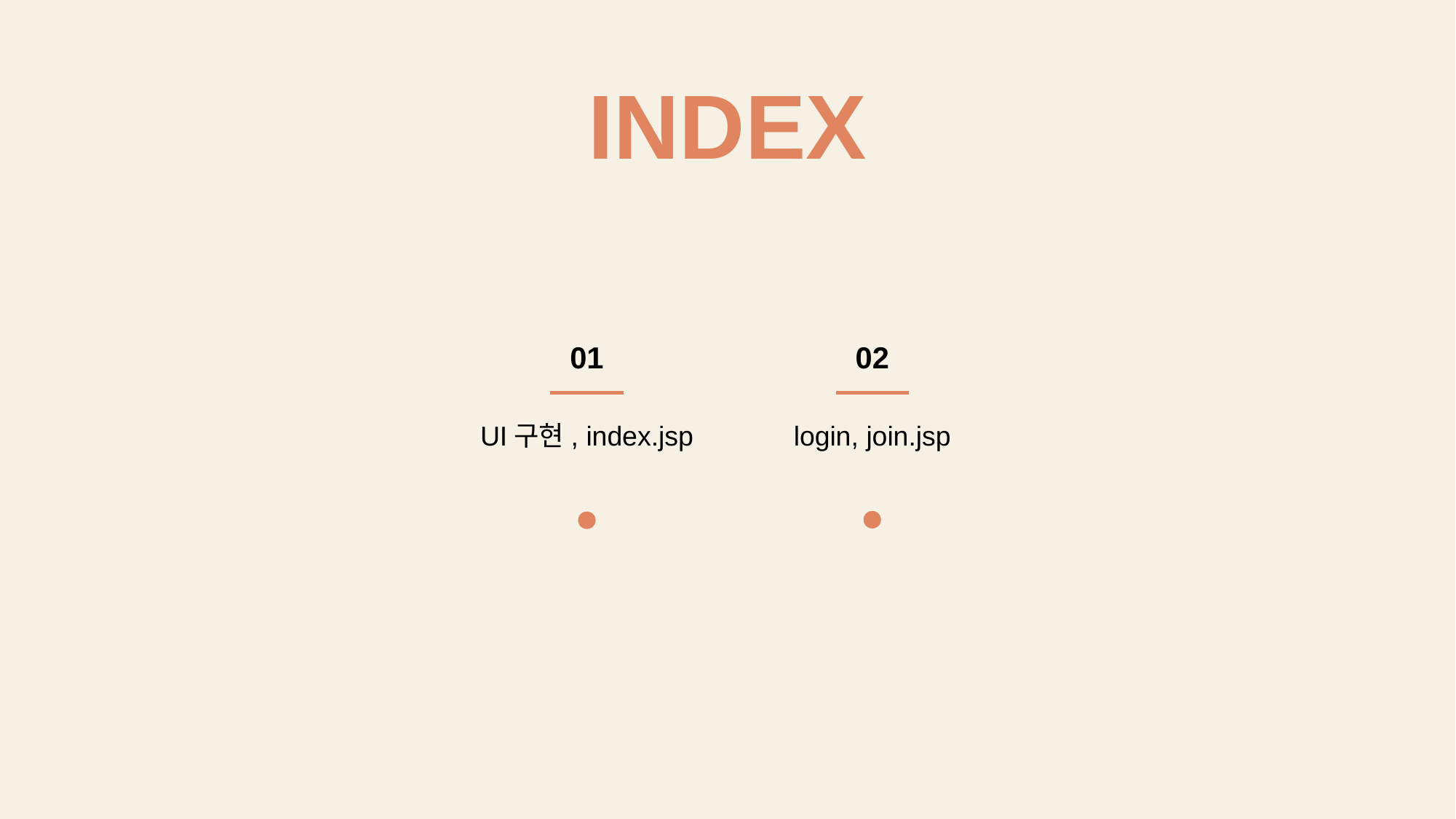

INDEX
01
UI구현, index.jsp

02
login, join.jsp